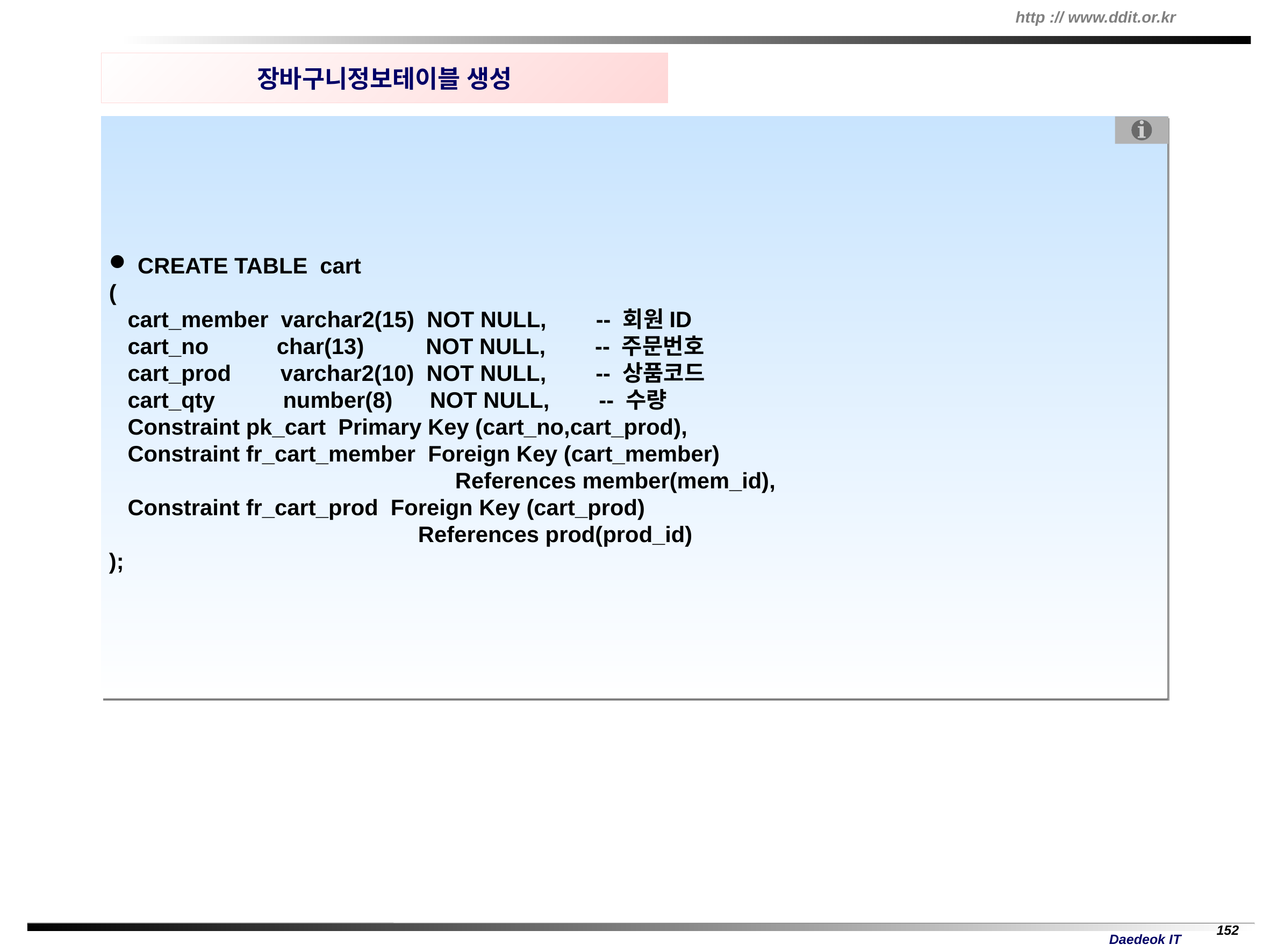

장바구니정보테이블 생성
 CREATE TABLE  cart
(
   cart_member  varchar2(15)  NOT NULL,        -- 회원ID
   cart_no           char(13)          NOT NULL,        -- 주문번호
   cart_prod        varchar2(10)  NOT NULL,        -- 상품코드
   cart_qty           number(8)      NOT NULL,        -- 수량
   Constraint pk_cart  Primary Key (cart_no,cart_prod),
   Constraint fr_cart_member  Foreign Key (cart_member)
                                                        References member(mem_id),
   Constraint fr_cart_prod  Foreign Key (cart_prod)
                                                  References prod(prod_id)
);